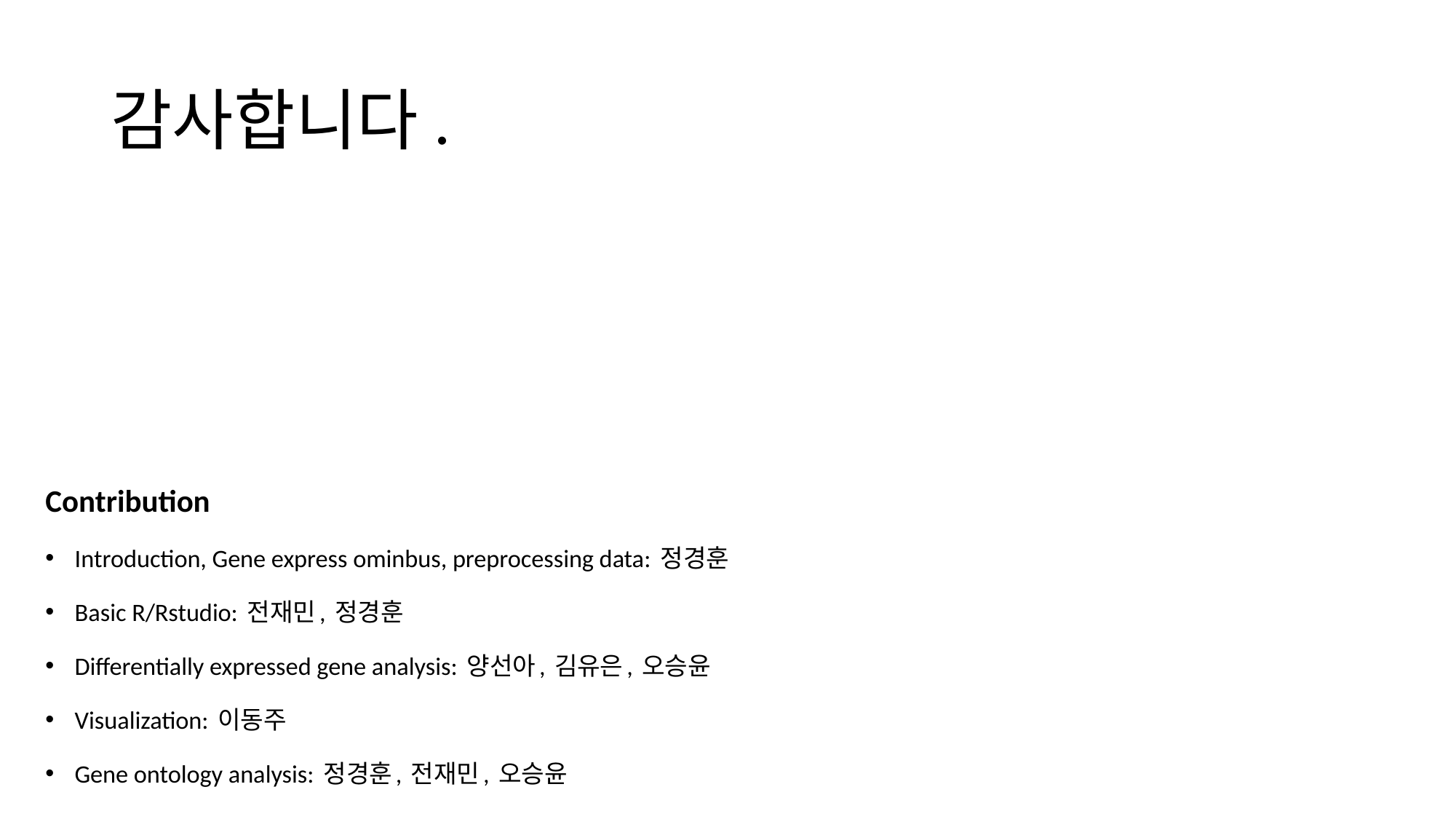

# 감사합니다.
Contribution
Introduction, Gene express ominbus, preprocessing data: 정경훈
Basic R/Rstudio: 전재민, 정경훈
Differentially expressed gene analysis: 양선아, 김유은, 오승윤
Visualization: 이동주
Gene ontology analysis: 정경훈, 전재민, 오승윤